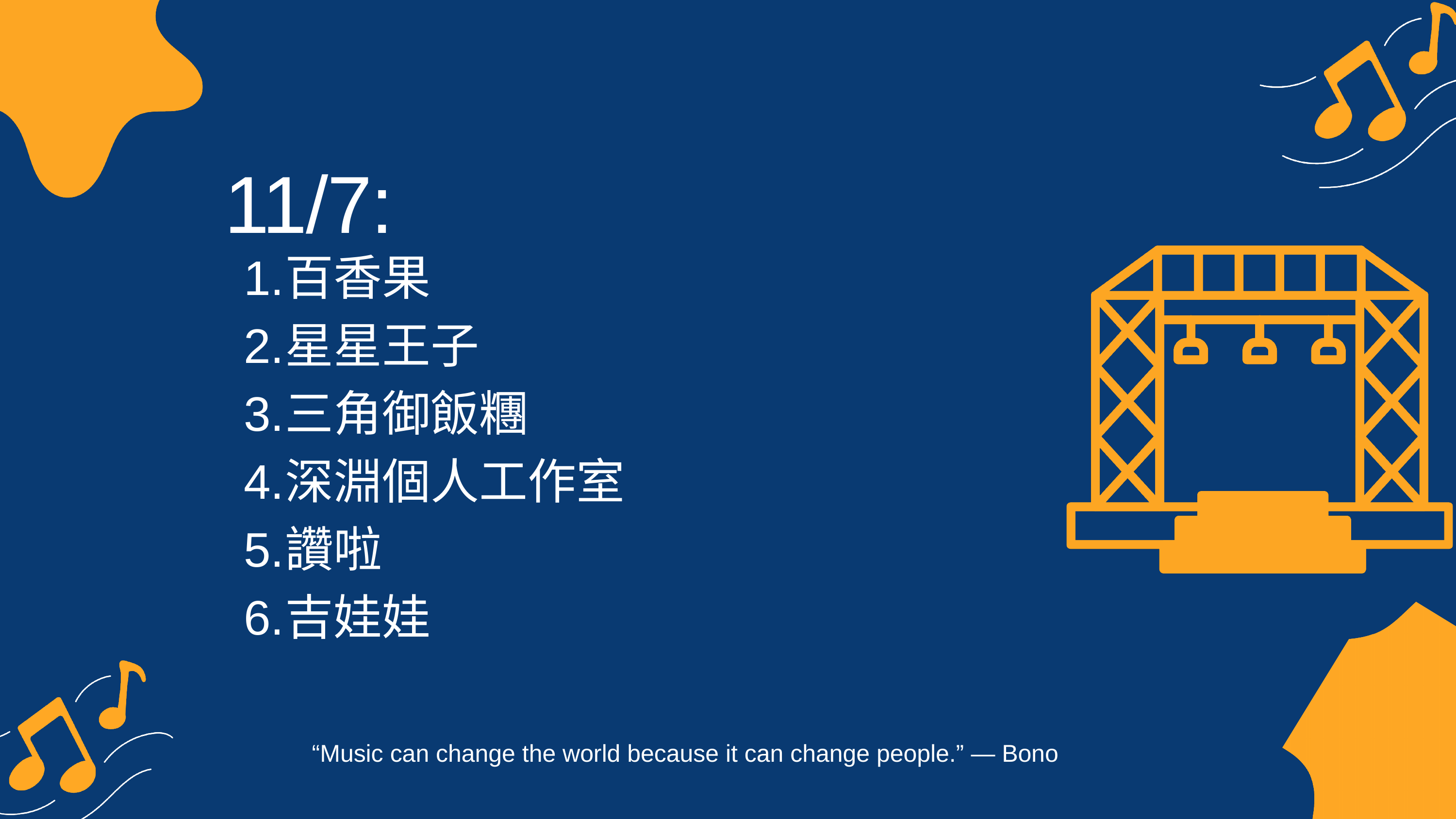

11/7:
百香果
星星王子
三角御飯糰
深淵個人工作室
讚啦
吉娃娃

“Music can change the world because it can change people.” — Bono